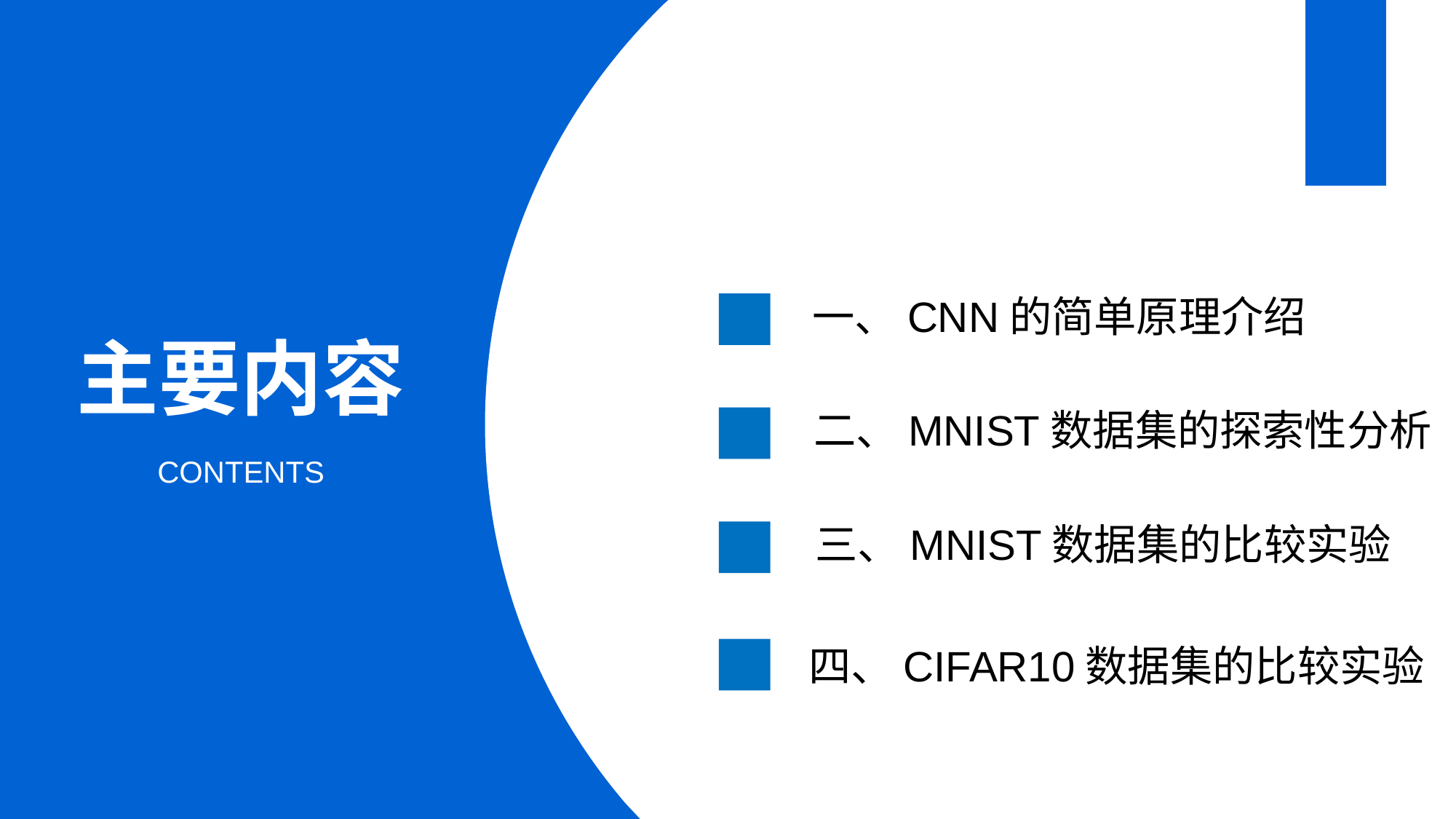

一、CNN的简单原理介绍

二、MNIST数据集的探索性分析

三、MNIST数据集的比较实验

四、CIFAR10数据集的比较实验